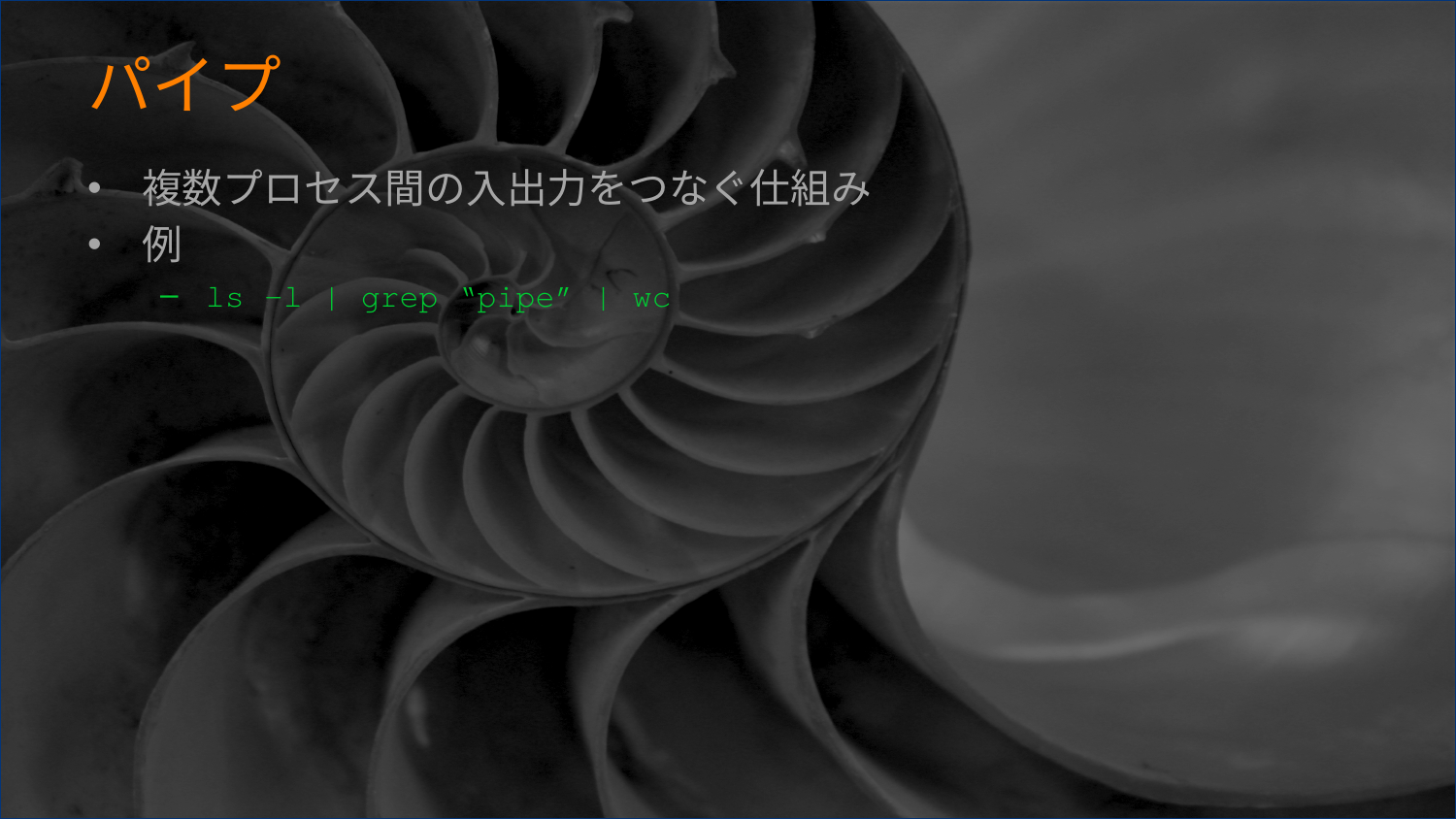

# パイプ
複数プロセス間の入出力をつなぐ仕組み
例
ls –l | grep “pipe” | wc